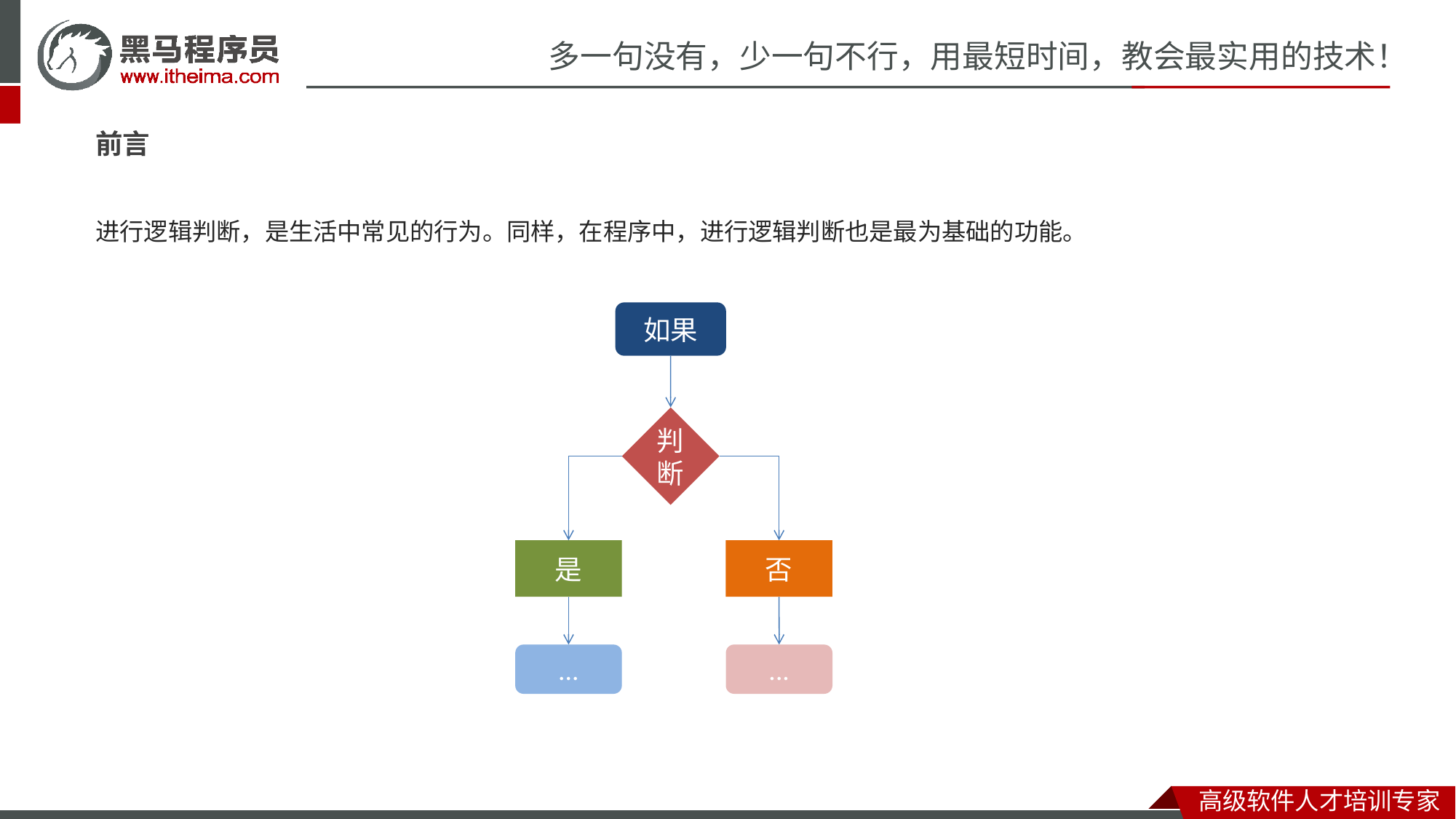

前言
进行逻辑判断，是生活中常见的行为。同样，在程序中，进行逻辑判断也是最为基础的功能。
如果
判断
是
否
...
...